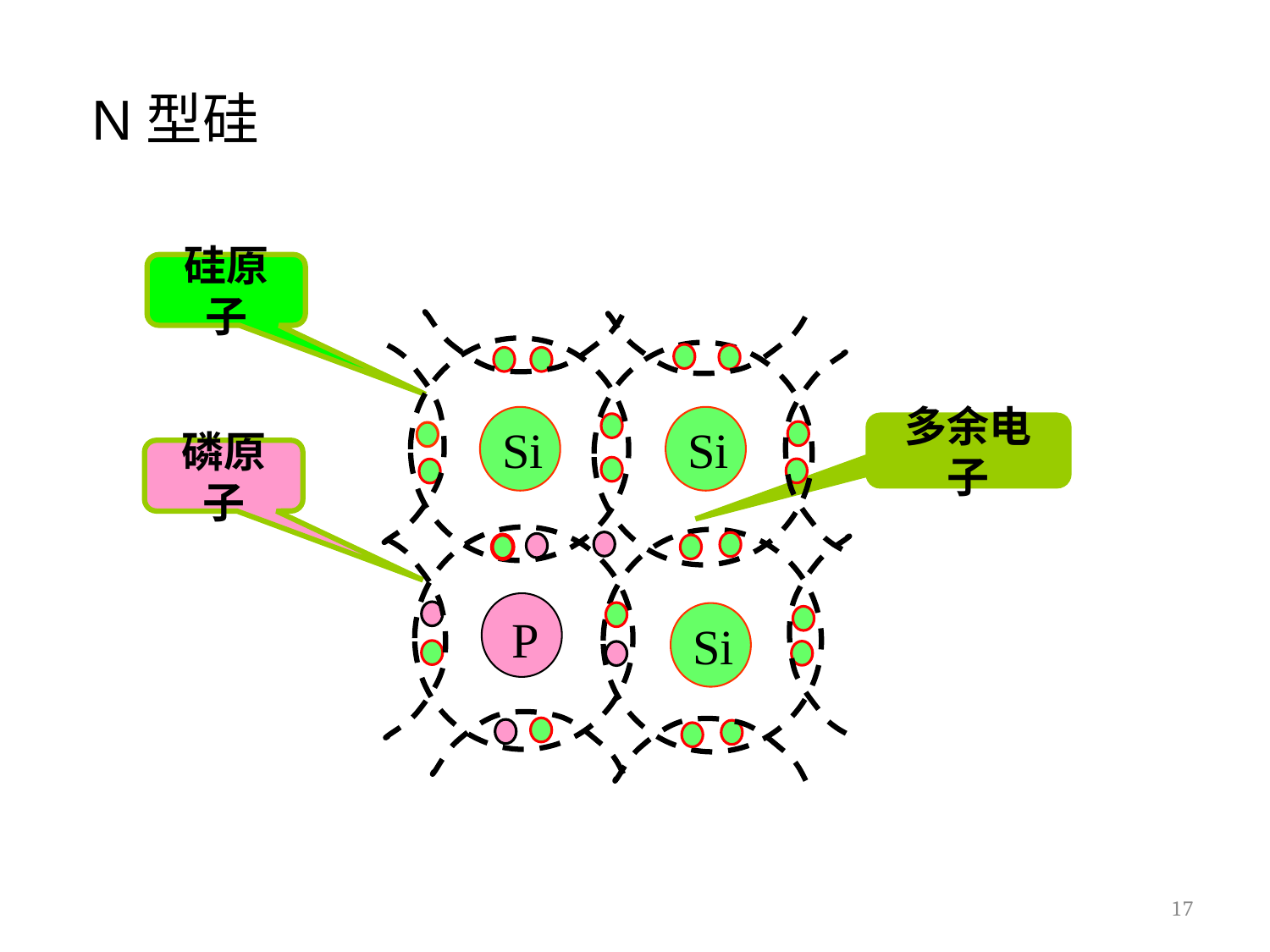

# N型硅

硅原子

Si

Si

P

Si

多余电子
磷原子
17